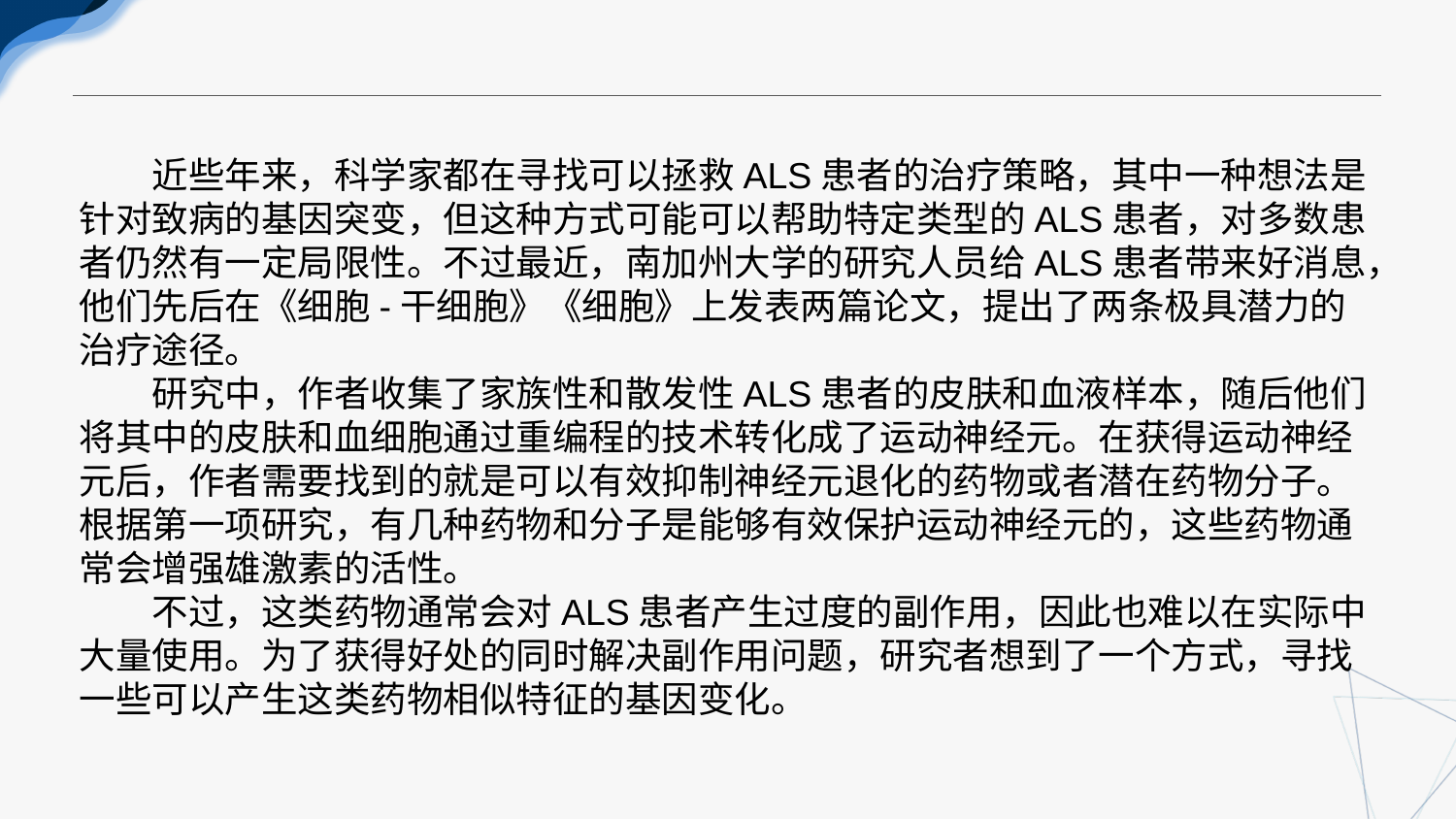

近些年来，科学家都在寻找可以拯救ALS患者的治疗策略，其中一种想法是针对致病的基因突变，但这种方式可能可以帮助特定类型的ALS患者，对多数患者仍然有一定局限性。不过最近，南加州大学的研究人员给ALS患者带来好消息，他们先后在《细胞-干细胞》《细胞》上发表两篇论文，提出了两条极具潜力的治疗途径。
研究中，作者收集了家族性和散发性ALS患者的皮肤和血液样本，随后他们将其中的皮肤和血细胞通过重编程的技术转化成了运动神经元。在获得运动神经元后，作者需要找到的就是可以有效抑制神经元退化的药物或者潜在药物分子。根据第一项研究，有几种药物和分子是能够有效保护运动神经元的，这些药物通常会增强雄激素的活性。
不过，这类药物通常会对ALS患者产生过度的副作用，因此也难以在实际中大量使用。为了获得好处的同时解决副作用问题，研究者想到了一个方式，寻找一些可以产生这类药物相似特征的基因变化。